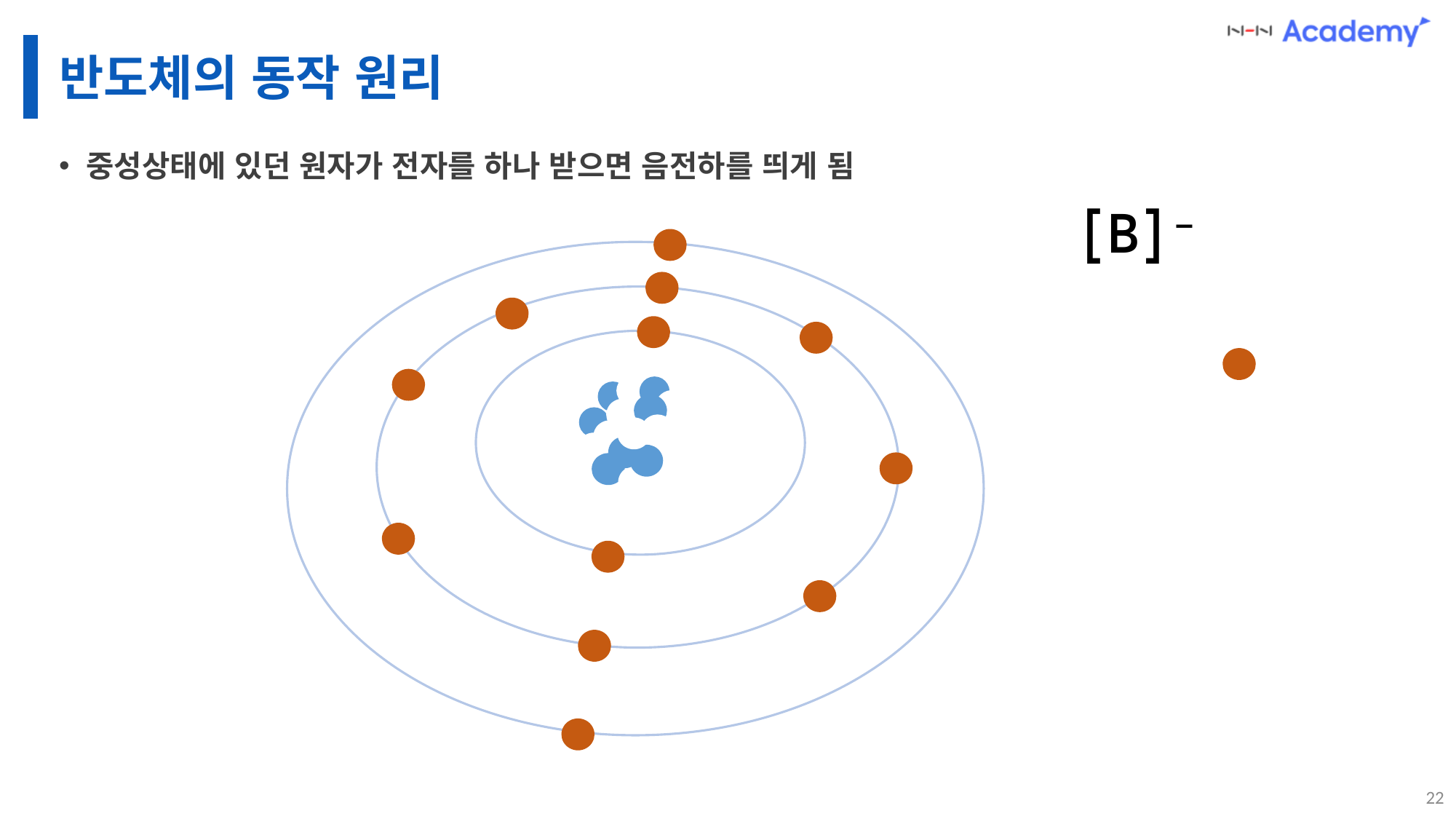

# 반도체의 동작 원리
중성상태에 있던 원자가 전자를 하나 받으면 음전하를 띄게 됨
[B]-

22